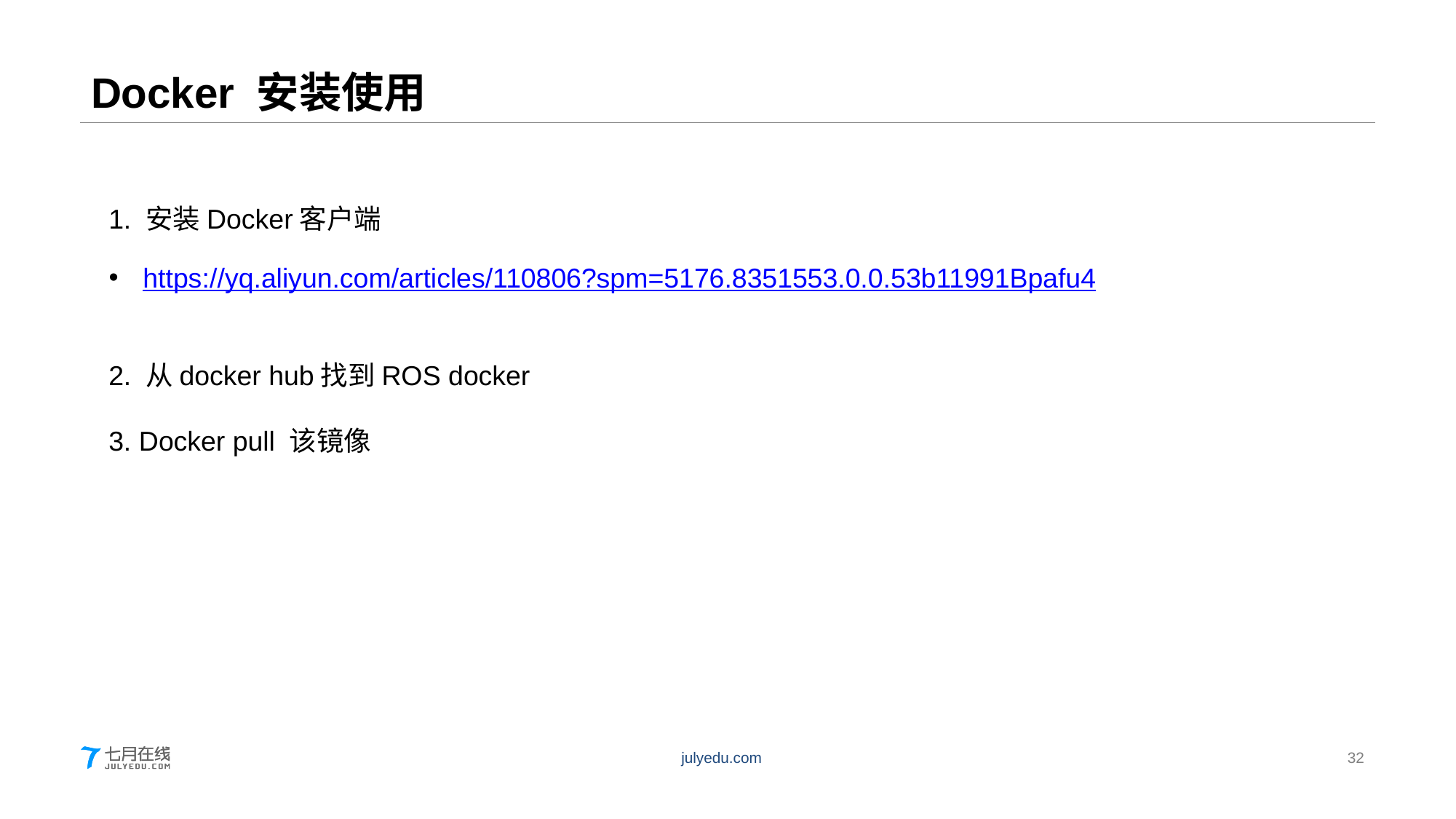

# Docker 安装使用
1. 安装Docker客户端
https://yq.aliyun.com/articles/110806?spm=5176.8351553.0.0.53b11991Bpafu4
2. 从docker hub找到ROS docker

3. Docker pull 该镜像
32